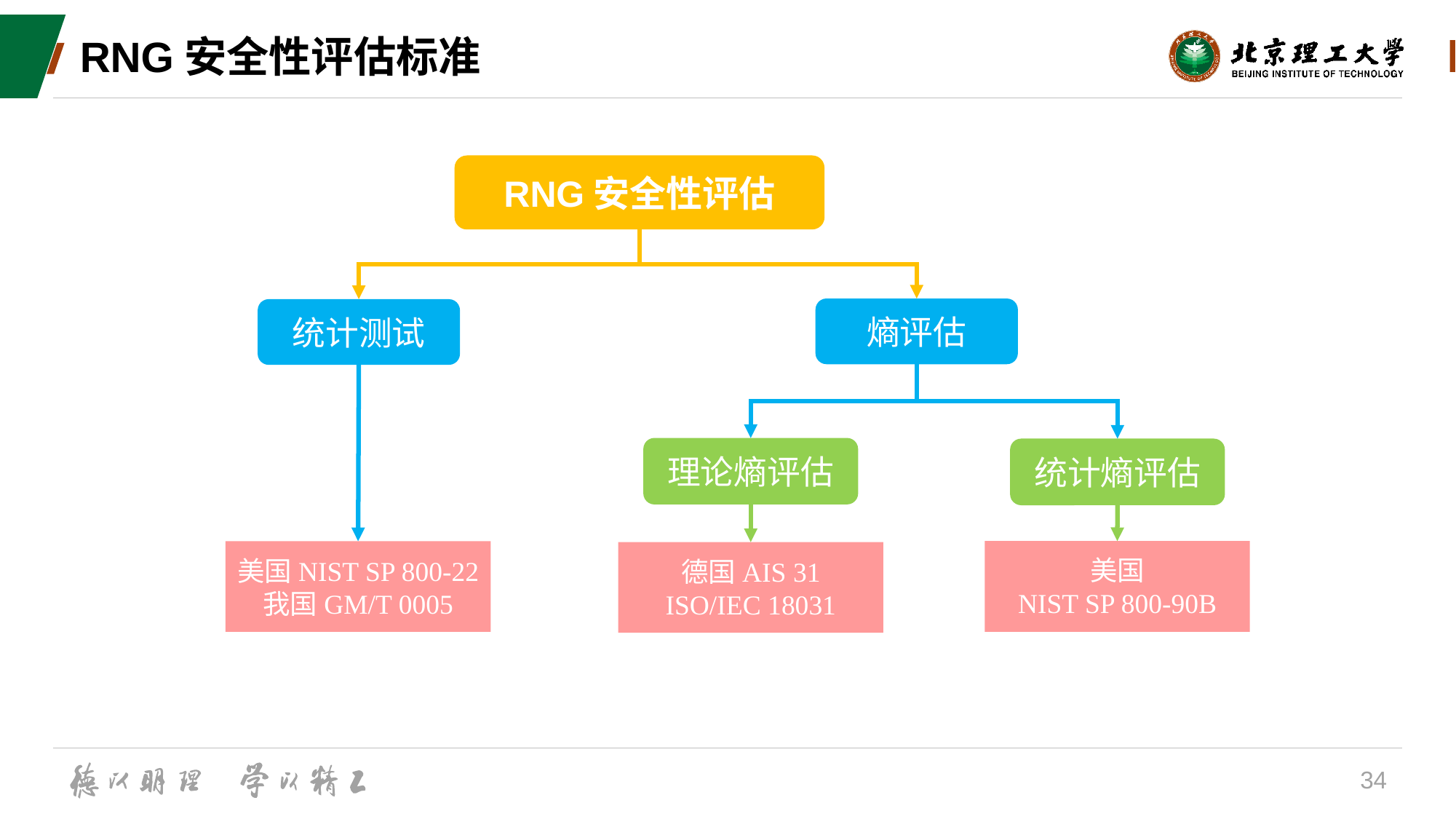

# RNG安全性评估标准
RNG安全性评估
熵评估
统计测试
理论熵评估
统计熵评估
美国NIST SP 800-22
我国GM/T 0005
美国
NIST SP 800-90B
德国AIS 31
ISO/IEC 18031